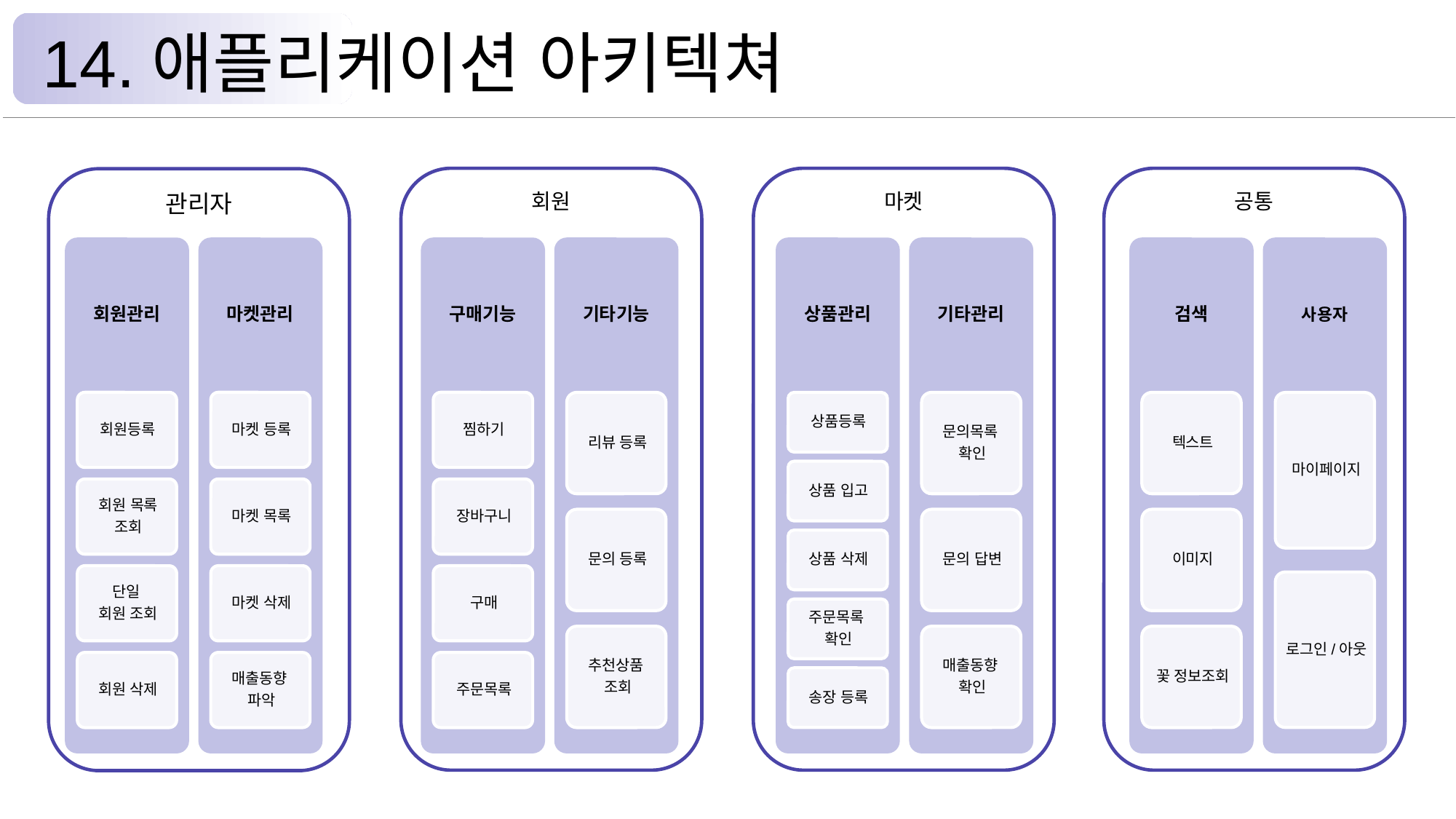

14.애플리케이션 아키텍쳐

마켓
공통
회원
관리자
회원관리
회원등록
회원 목록
조회
단일
회원 조회
회원 삭제
마켓관리
마켓 등록
마켓 목록
마켓 삭제
매출동향
파악
구매기능
찜하기
장바구니
구매
주문목록
기타기능
리뷰 등록
문의 등록
추천상품
조회
상품관리
상품등록
상품 입고
상품 삭제
주문목록
확인
송장 등록
기타관리
문의목록
확인
문의 답변
매출동향
확인
검색
텍스트
이미지
꽃 정보조회
사용자
마이페이지
로그인/아웃